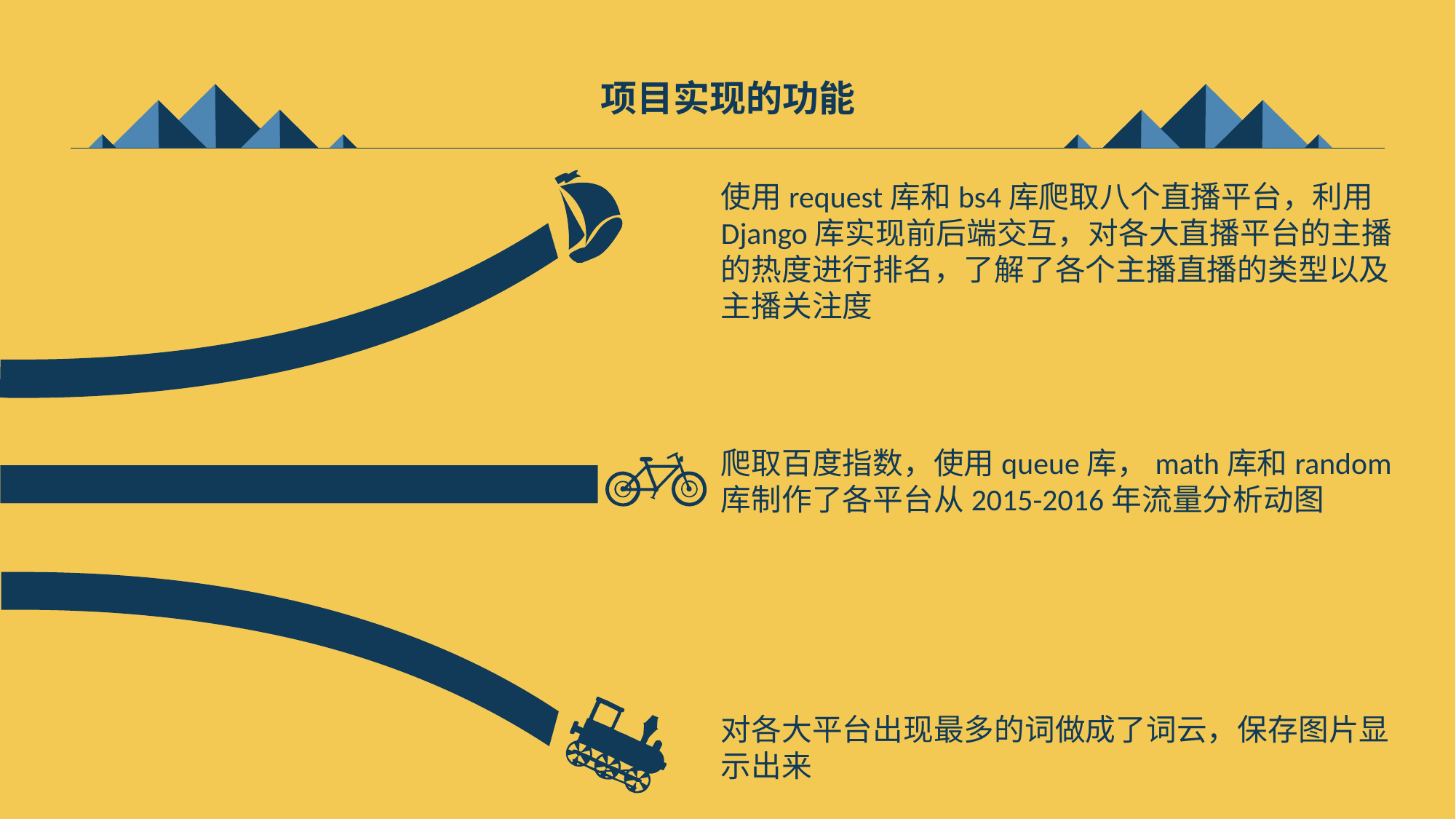

项目实现的功能

使用request库和bs4库爬取八个直播平台，利用Django库实现前后端交互，对各大直播平台的主播的热度进行排名，了解了各个主播直播的类型以及主播关注度

爬取百度指数，使用queue库，math库和random库制作了各平台从2015-2016年流量分析动图

对各大平台出现最多的词做成了词云，保存图片显示出来